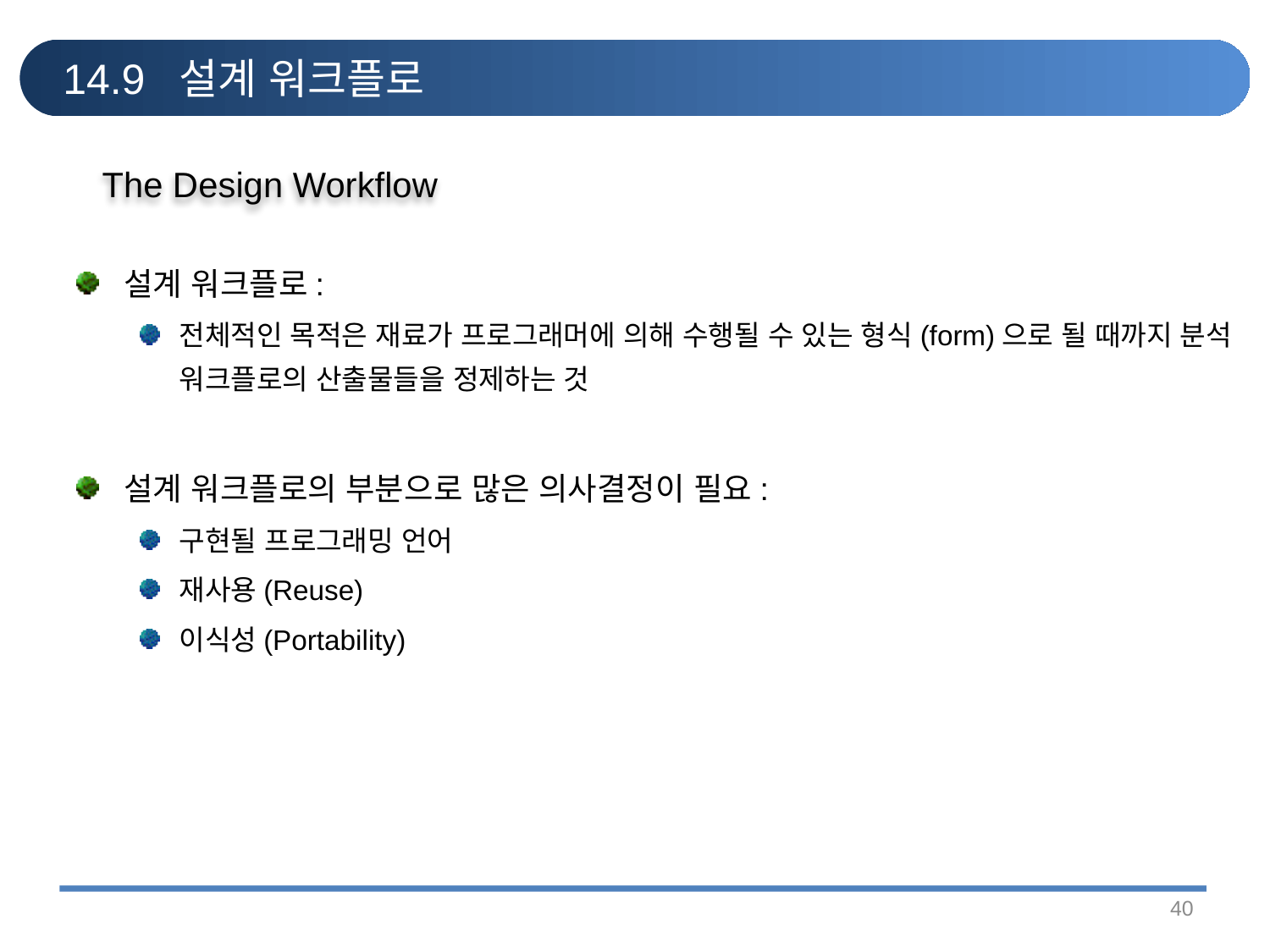

# 14.9  설계 워크플로
The Design Workflow
설계 워크플로:
전체적인 목적은 재료가 프로그래머에 의해 수행될 수 있는 형식(form)으로 될 때까지 분석 워크플로의 산출물들을 정제하는 것

설계 워크플로의 부분으로 많은 의사결정이 필요:
구현될 프로그래밍 언어
재사용(Reuse)
이식성(Portability)

40